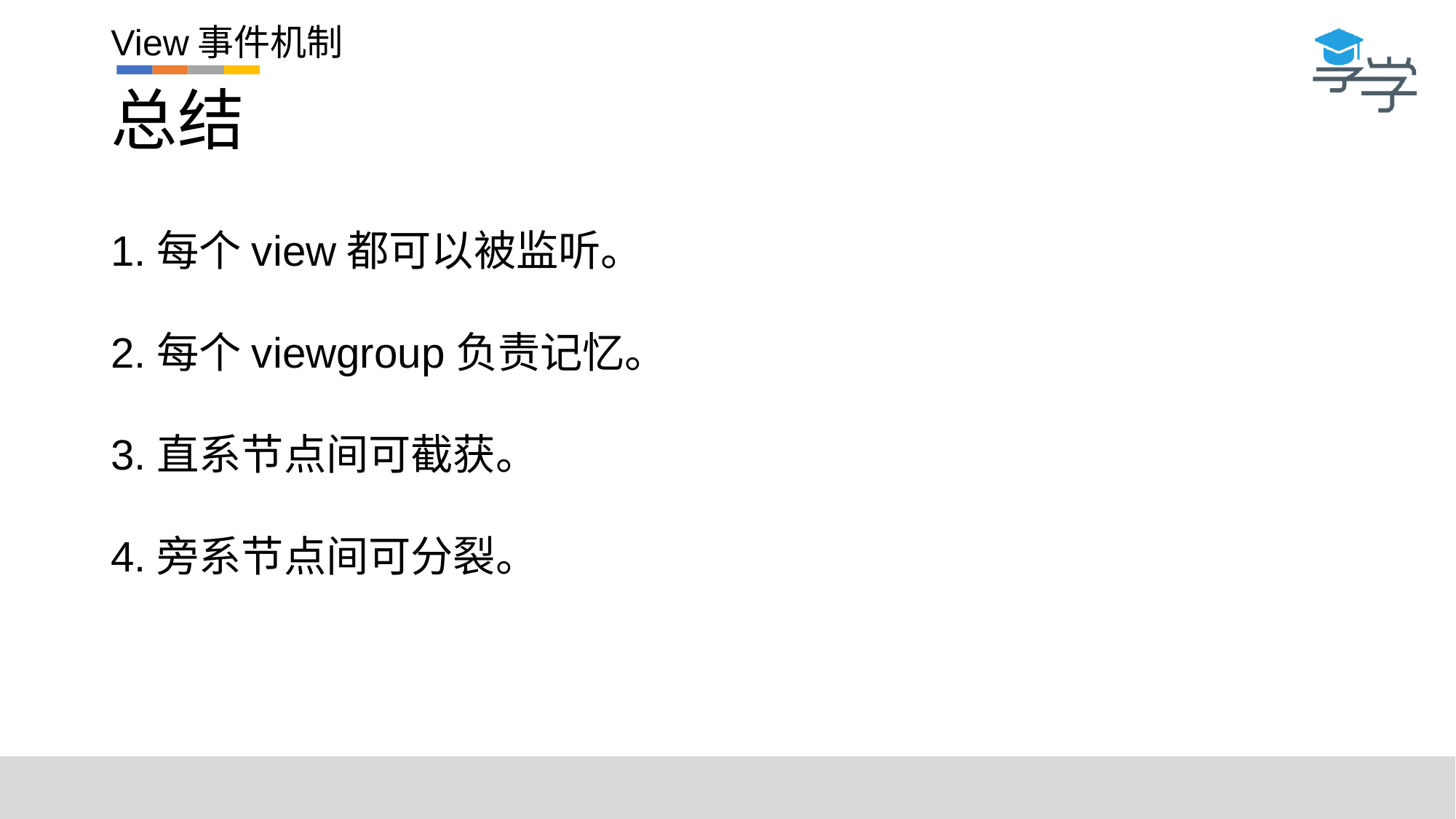

# 总结
1.每个view都可以被监听。

2.每个viewgroup负责记忆。

3.直系节点间可截获。

4.旁系节点间可分裂。
View事件机制